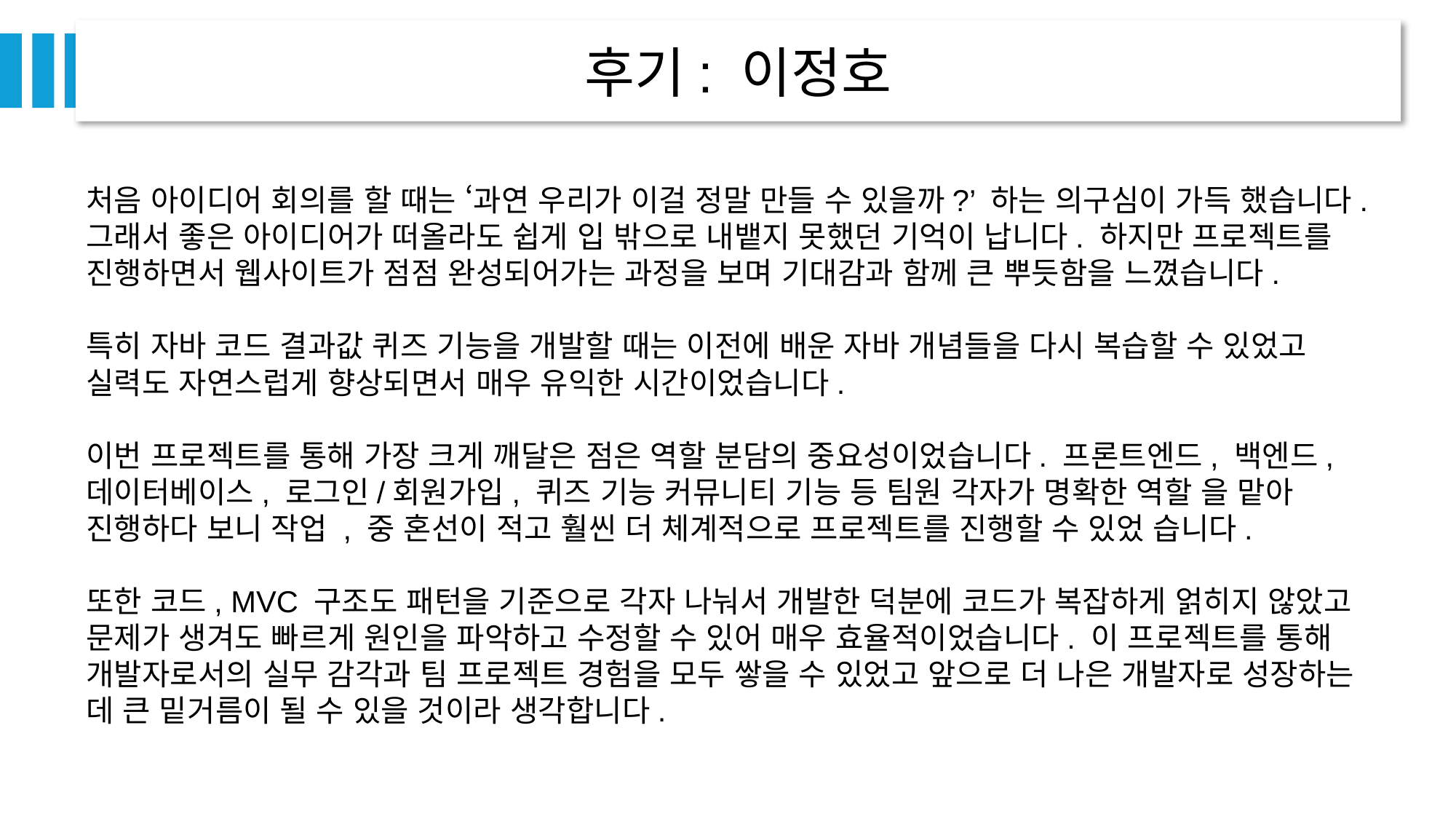

후기: 이정호

처음 아이디어 회의를 할 때는 ‘과연 우리가 이걸 정말 만들 수 있을까?’ 하는 의구심이 가득 했습니다. 그래서 좋은 아이디어가 떠올라도 쉽게 입 밖으로 내뱉지 못했던 기억이 납니다. 하지만 프로젝트를 진행하면서 웹사이트가 점점 완성되어가는 과정을 보며 기대감과 함께 큰 뿌듯함을 느꼈습니다.

특히 자바 코드 결과값 퀴즈 기능을 개발할 때는 이전에 배운 자바 개념들을 다시 복습할 수 있었고 실력도 자연스럽게 향상되면서 매우 유익한 시간이었습니다.

이번 프로젝트를 통해 가장 크게 깨달은 점은 역할 분담의 중요성이었습니다. 프론트엔드, 백엔드, 데이터베이스, 로그인/회원가입, 퀴즈 기능 커뮤니티 기능 등 팀원 각자가 명확한 역할 을 맡아 진행하다 보니 작업 , 중 혼선이 적고 훨씬 더 체계적으로 프로젝트를 진행할 수 있었 습니다.

또한 코드, MVC 구조도 패턴을 기준으로 각자 나눠서 개발한 덕분에 코드가 복잡하게 얽히지 않았고 문제가 생겨도 빠르게 원인을 파악하고 수정할 수 있어 매우 효율적이었습니다. 이 프로젝트를 통해 개발자로서의 실무 감각과 팀 프로젝트 경험을 모두 쌓을 수 있었고 앞으로 더 나은 개발자로 성장하는 데 큰 밑거름이 될 수 있을 것이라 생각합니다.